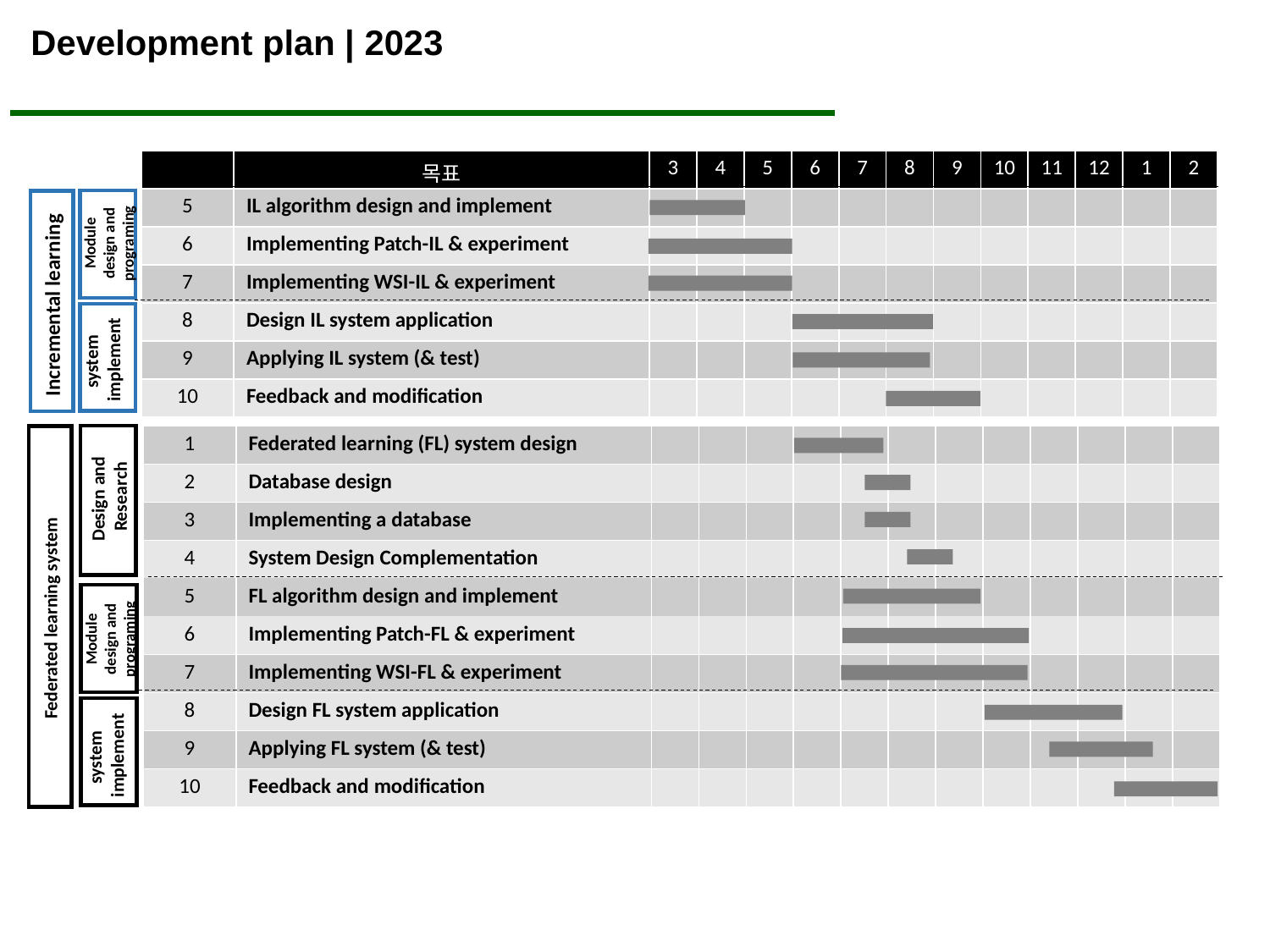

Development plan | 2023
|  | 목표 | 3 | 4 | 5 | 6 | 7 | 8 | 9 | 10 | 11 | 12 | 1 | 2 |
| --- | --- | --- | --- | --- | --- | --- | --- | --- | --- | --- | --- | --- | --- |
| 5 | IL algorithm design and implement |  |  |  |  |  |  |  |  |  |  |  |  |
| 6 | Implementing Patch-IL & experiment |  |  |  |  |  |  |  |  |  |  |  |  |
| 7 | Implementing WSI-IL & experiment |  |  |  |  |  |  |  |  |  |  |  |  |
| 8 | Design IL system application |  |  |  |  |  |  |  |  |  |  |  |  |
| 9 | Applying IL system (& test) |  |  |  |  |  |  |  |  |  |  |  |  |
| 10 | Feedback and modification |  |  |  |  |  |  |  |  |  |  |  |  |

Module design and programing

Incremental learning

system
implement

| 1 | Federated learning (FL) system design |  |  |  |  |  |  |  |  |  |  |  |  |
| --- | --- | --- | --- | --- | --- | --- | --- | --- | --- | --- | --- | --- | --- |
| 2 | Database design |  |  |  |  |  |  |  |  |  |  |  |  |
| 3 | Implementing a database |  |  |  |  |  |  |  |  |  |  |  |  |
| 4 | System Design Complementation |  |  |  |  |  |  |  |  |  |  |  |  |
| 5 | FL algorithm design and implement |  |  |  |  |  |  |  |  |  |  |  |  |
| 6 | Implementing Patch-FL & experiment |  |  |  |  |  |  |  |  |  |  |  |  |
| 7 | Implementing WSI-FL & experiment |  |  |  |  |  |  |  |  |  |  |  |  |
| 8 | Design FL system application |  |  |  |  |  |  |  |  |  |  |  |  |
| 9 | Applying FL system (& test) |  |  |  |  |  |  |  |  |  |  |  |  |
| 10 | Feedback and modification |  |  |  |  |  |  |  |  |  |  |  |  |

Design and
Research

Federated learning system
Module design and programing

system
implement